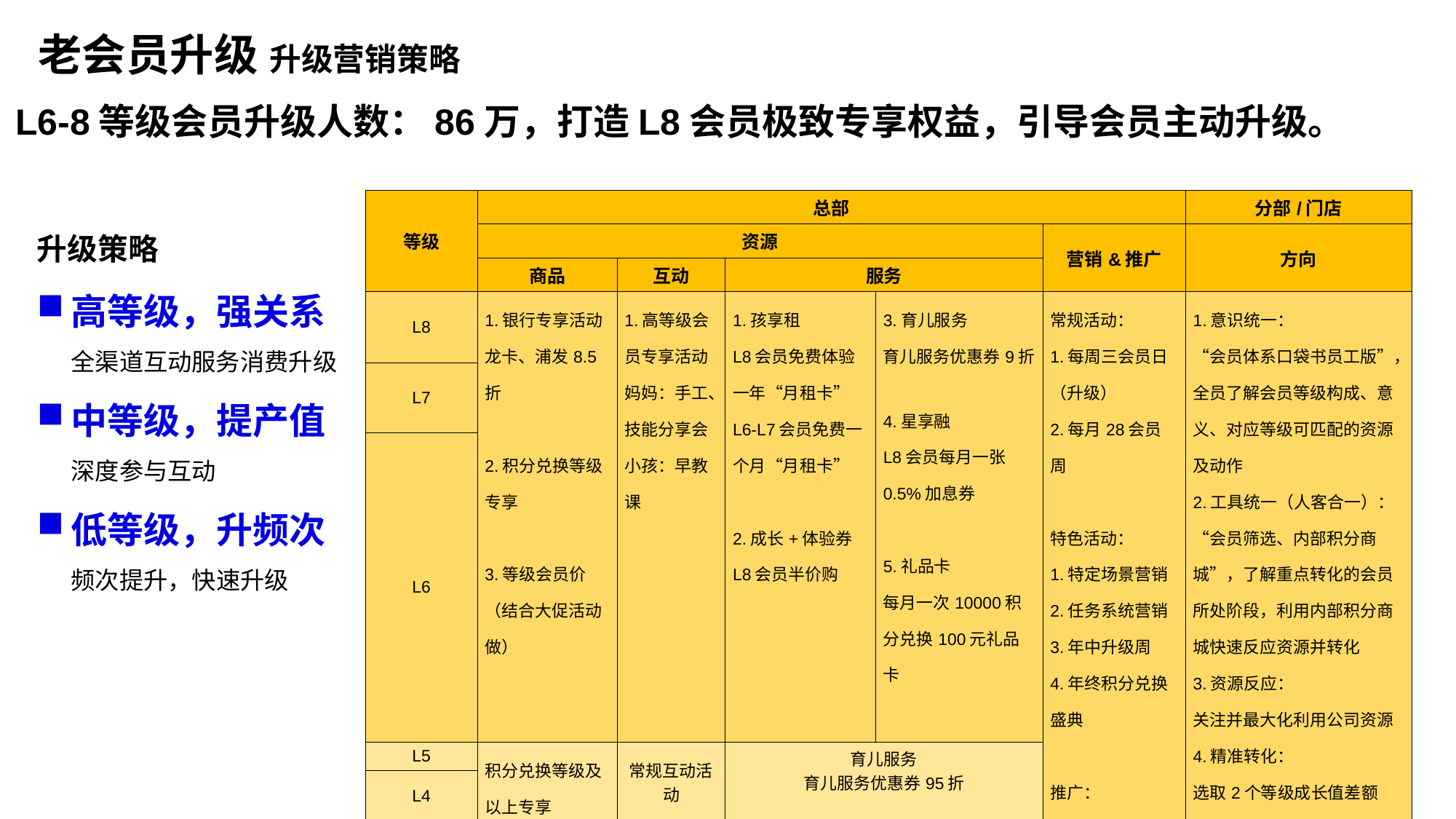

老会员升级 升级营销策略
L6-8等级会员升级人数：86万，打造L8会员极致专享权益，引导会员主动升级。
| 等级 | 总部 |  |  |  |  | 分部/门店 |
| --- | --- | --- | --- | --- | --- | --- |
|  | 资源 |  |  |  | 营销&推广 | 方向 |
|  | 商品 | 互动 | 服务 |  |  |  |
| L8 | 1.银行专享活动 龙卡、浦发8.5折 2.积分兑换等级专享 3.等级会员价（结合大促活动做） | 1.高等级会员专享活动 妈妈：手工、技能分享会 小孩：早教课 | 1.孩享租 L8会员免费体验一年“月租卡” L6-L7会员免费一个月“月租卡” 2.成长+体验券 L8会员半价购 | 3.育儿服务 育儿服务优惠券9折 4.星享融 L8会员每月一张0.5%加息券 5.礼品卡 每月一次10000积分兑换100元礼品卡 | 常规活动： 1.每周三会员日（升级） 2.每月28会员周 特色活动： 1.特定场景营销 2.任务系统营销 3.年中升级周 4.年终积分兑换盛典 推广： 1.社群（会员群、妈咪社） 2.外部异业合作 | 1.意识统一： “会员体系口袋书员工版”，全员了解会员等级构成、意义、对应等级可匹配的资源及动作 2.工具统一（人客合一）： “会员筛选、内部积分商城”，了解重点转化的会员所处阶段，利用内部积分商城快速反应资源并转化 3.资源反应： 关注并最大化利用公司资源 4.精准转化： 选取2个等级成长值差额300-500的会员精准转化 |
| L7 |  |  |  |  |  |  |
| L6 |  |  |  |  |  |  |
| L5 | 积分兑换等级及以上专享 | 常规互动活动 | 育儿服务 育儿服务优惠券95折 |  |  |  |
| L4 |  |  |  |  |  |  |
| L3 | 常规大促活动 （经过会员生命周期模型转化） | 常规互动活动 | 常规服务活动 |  |  |  |
| L2 |  |  |  |  |  |  |
| L1 |  |  |  |  |  |  |
| L0 |  |  |  |  |  |  |
升级策略
高等级，强关系全渠道互动服务消费升级
中等级，提产值深度参与互动
低等级，升频次频次提升，快速升级